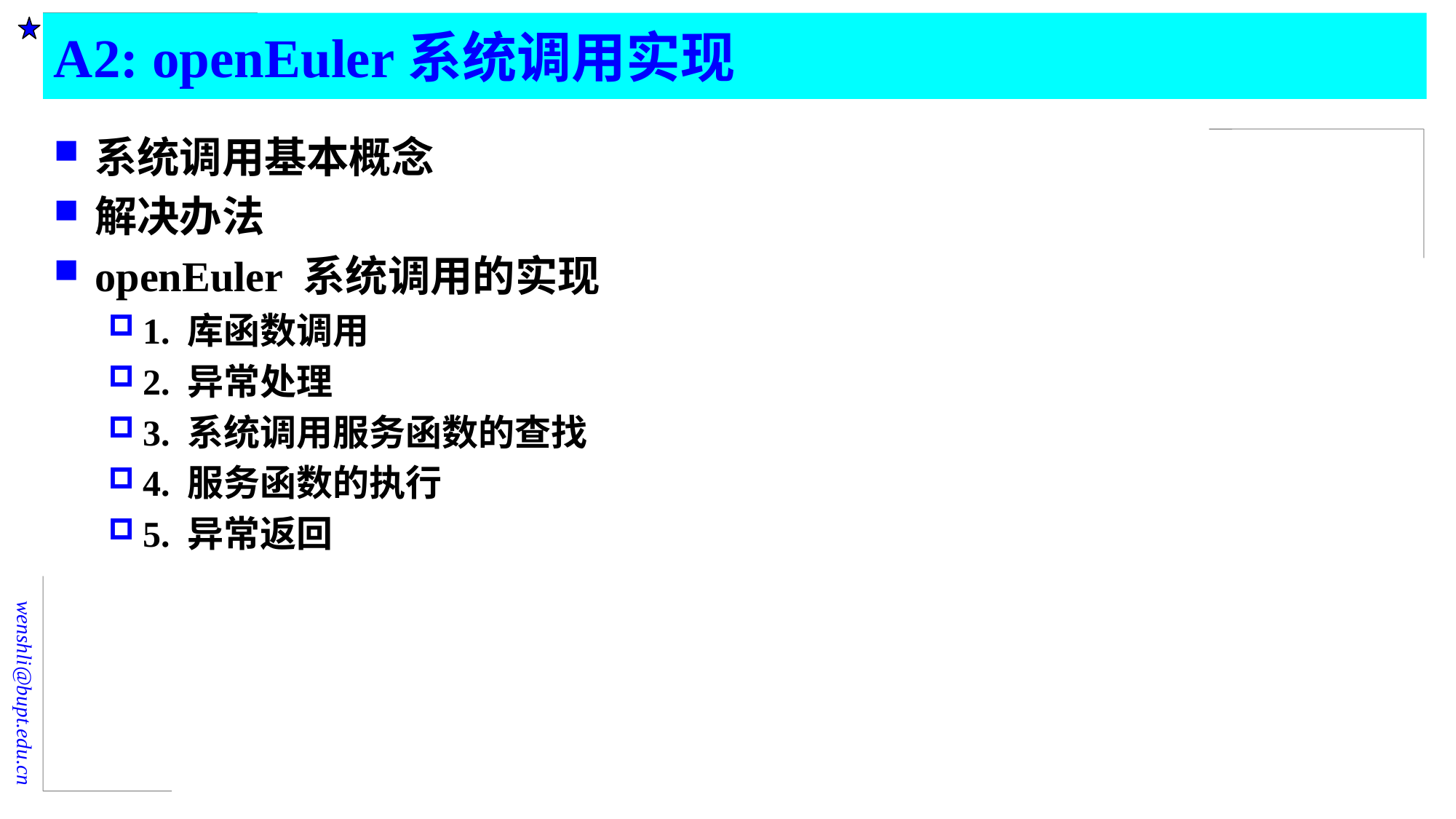

# A2: openEuler系统调用实现
系统调用基本概念
解决办法
openEuler 系统调用的实现
1. 库函数调用
2. 异常处理
3. 系统调用服务函数的查找
4. 服务函数的执行
5. 异常返回

88